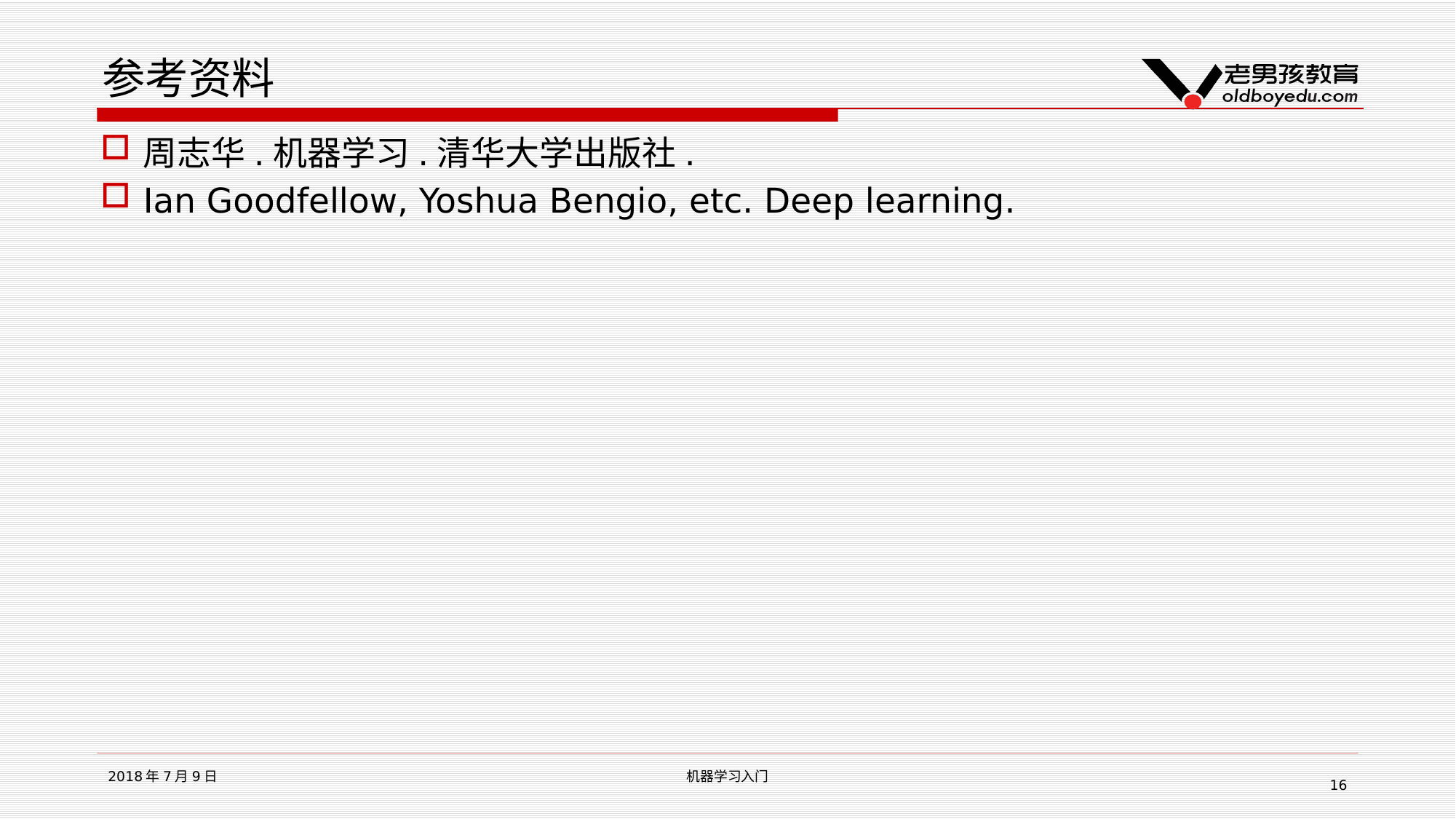

# 参考资料
周志华.机器学习.清华大学出版社.
Ian Goodfellow, Yoshua Bengio, etc. Deep learning.

2018年7月9日
机器学习入门
16